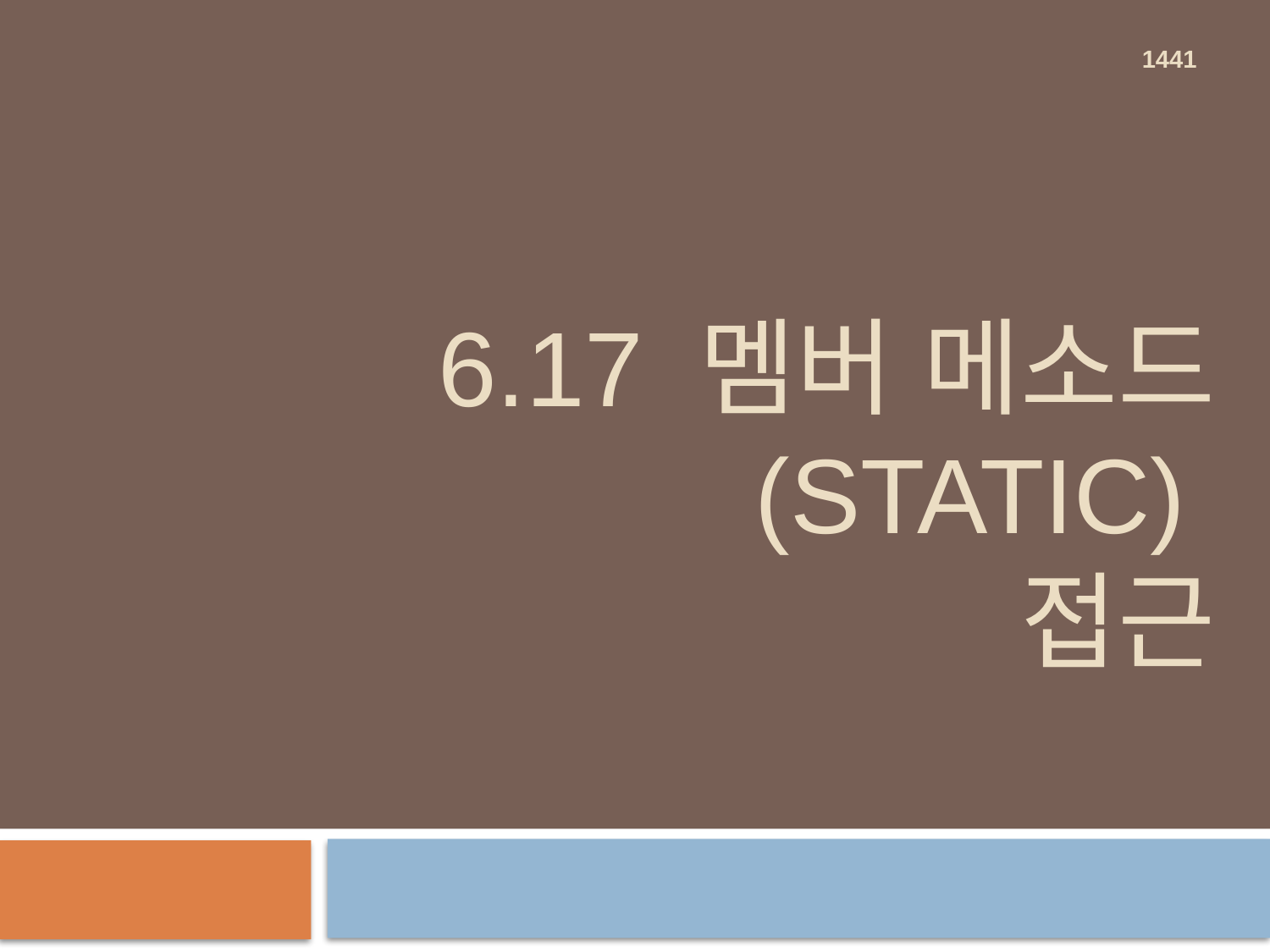

1441
# 6.17 멤버 메소드 (static) 접근